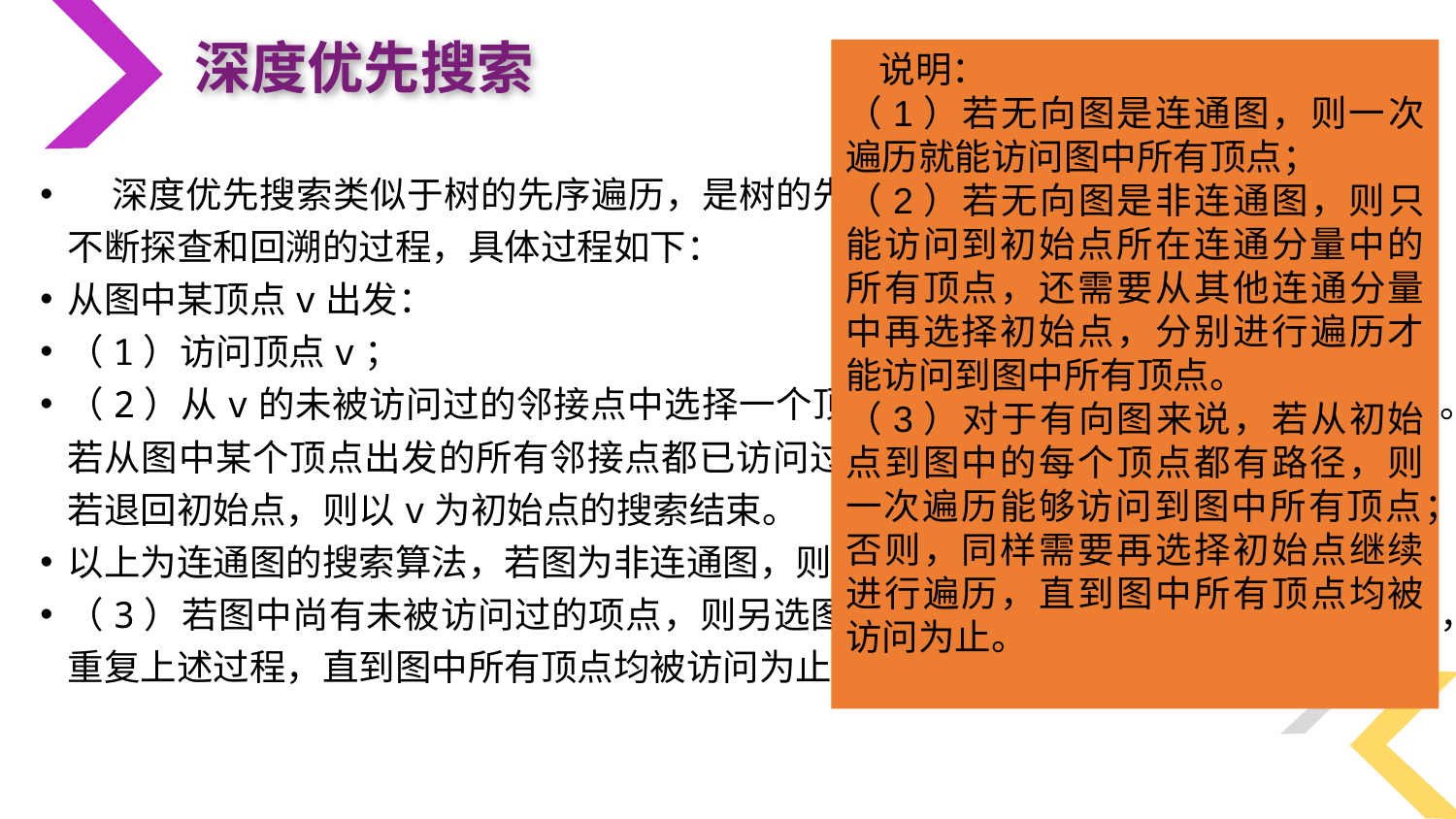

深度优先搜索
   说明：
（1）若无向图是连通图，则一次遍历就能访问图中所有顶点；
（2）若无向图是非连通图，则只能访问到初始点所在连通分量中的所有顶点，还需要从其他连通分量中再选择初始点，分别进行遍历才能访问到图中所有顶点。
（3）对于有向图来说，若从初始点到图中的每个顶点都有路径，则一次遍历能够访问到图中所有顶点；否则，同样需要再选择初始点继续进行遍历，直到图中所有顶点均被访问为止。

    深度优先搜索类似于树的先序遍历，是树的先序遍历的推广。深度优先搜索是一个不断探查和回溯的过程，具体过程如下：
从图中某顶点v出发：
（1）访问顶点v；
（2）从v的未被访问过的邻接点中选择一个顶点出发，继续对图进行深度优先遍历。若从图中某个顶点出发的所有邻接点都已访问过，则退回前一个结点继续上述过程；若退回初始点，则以v为初始点的搜索结束。
以上为连通图的搜索算法，若图为非连通图，则还需增加（3）。
（3）若图中尚有未被访问过的项点，则另选图中一个未曾访问过的顶点作为初始点，重复上述过程，直到图中所有顶点均被访问为止。